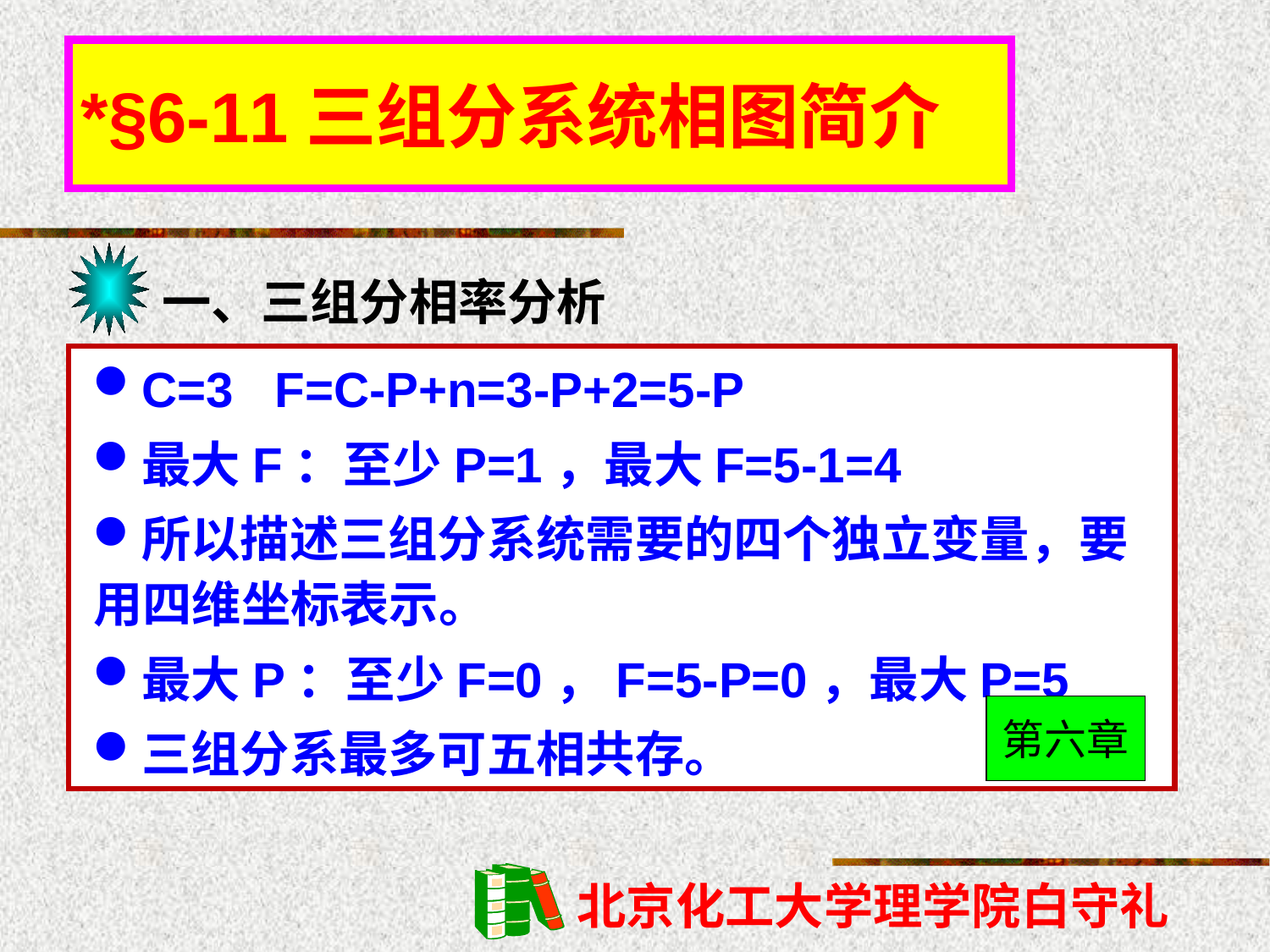

*§6-11三组分系统相图简介
一、三组分相率分析

C=3   F=C-P+n=3-P+2=5-P
最大F：至少P=1，最大F=5-1=4
所以描述三组分系统需要的四个独立变量，要用四维坐标表示。
最大P：至少F=0，F=5-P=0，最大P=5
三组分系最多可五相共存。
第六章